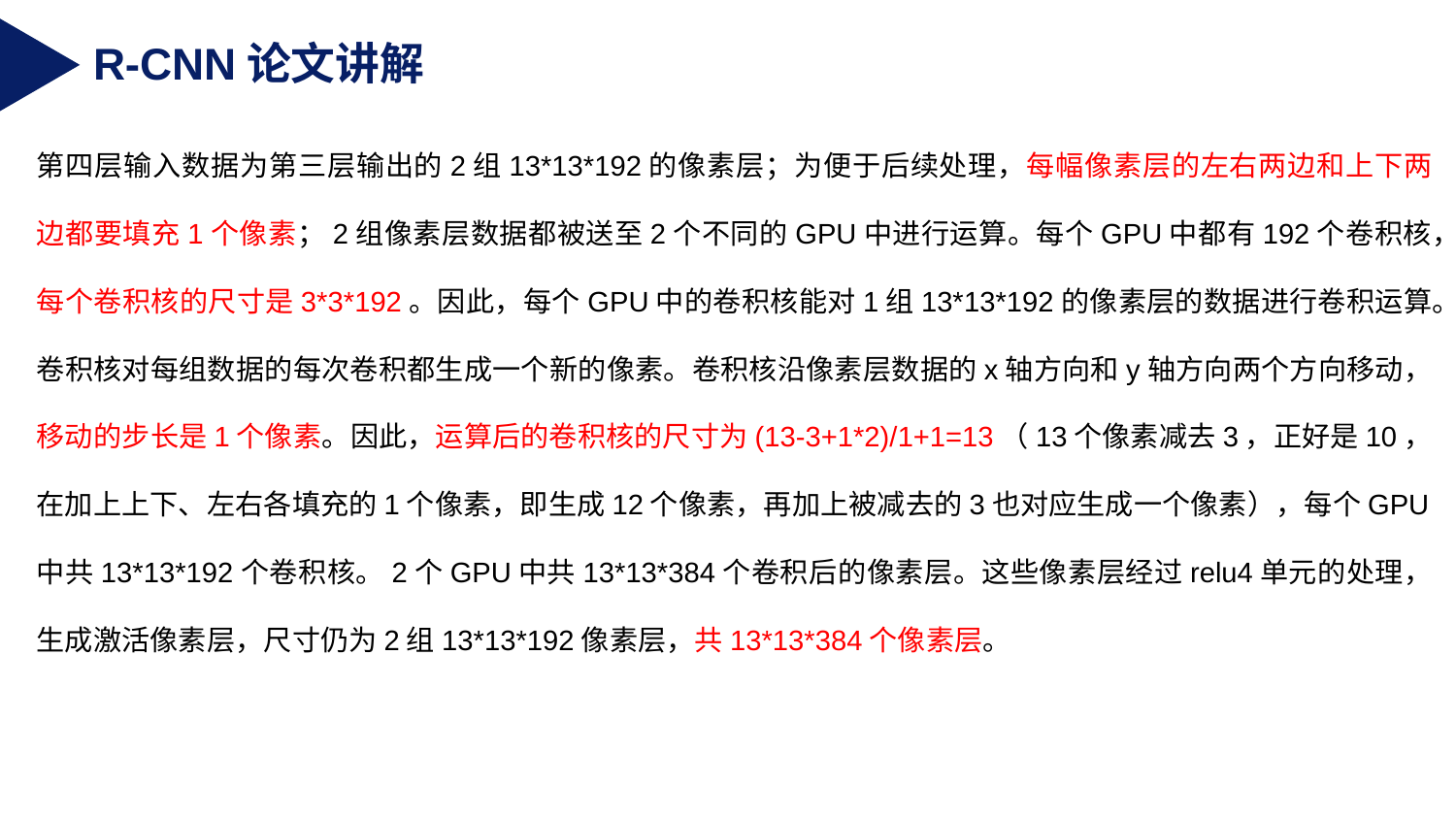

R-CNN论文讲解
第四层输入数据为第三层输出的2组13*13*192的像素层；为便于后续处理，每幅像素层的左右两边和上下两边都要填充1个像素；2组像素层数据都被送至2个不同的GPU中进行运算。每个GPU中都有192个卷积核，每个卷积核的尺寸是3*3*192。因此，每个GPU中的卷积核能对1组13*13*192的像素层的数据进行卷积运算。卷积核对每组数据的每次卷积都生成一个新的像素。卷积核沿像素层数据的x轴方向和y轴方向两个方向移动，移动的步长是1个像素。因此，运算后的卷积核的尺寸为(13-3+1*2)/1+1=13（13个像素减去3，正好是10，在加上上下、左右各填充的1个像素，即生成12个像素，再加上被减去的3也对应生成一个像素），每个GPU中共13*13*192个卷积核。2个GPU中共13*13*384个卷积后的像素层。这些像素层经过relu4单元的处理，生成激活像素层，尺寸仍为2组13*13*192像素层，共13*13*384个像素层。